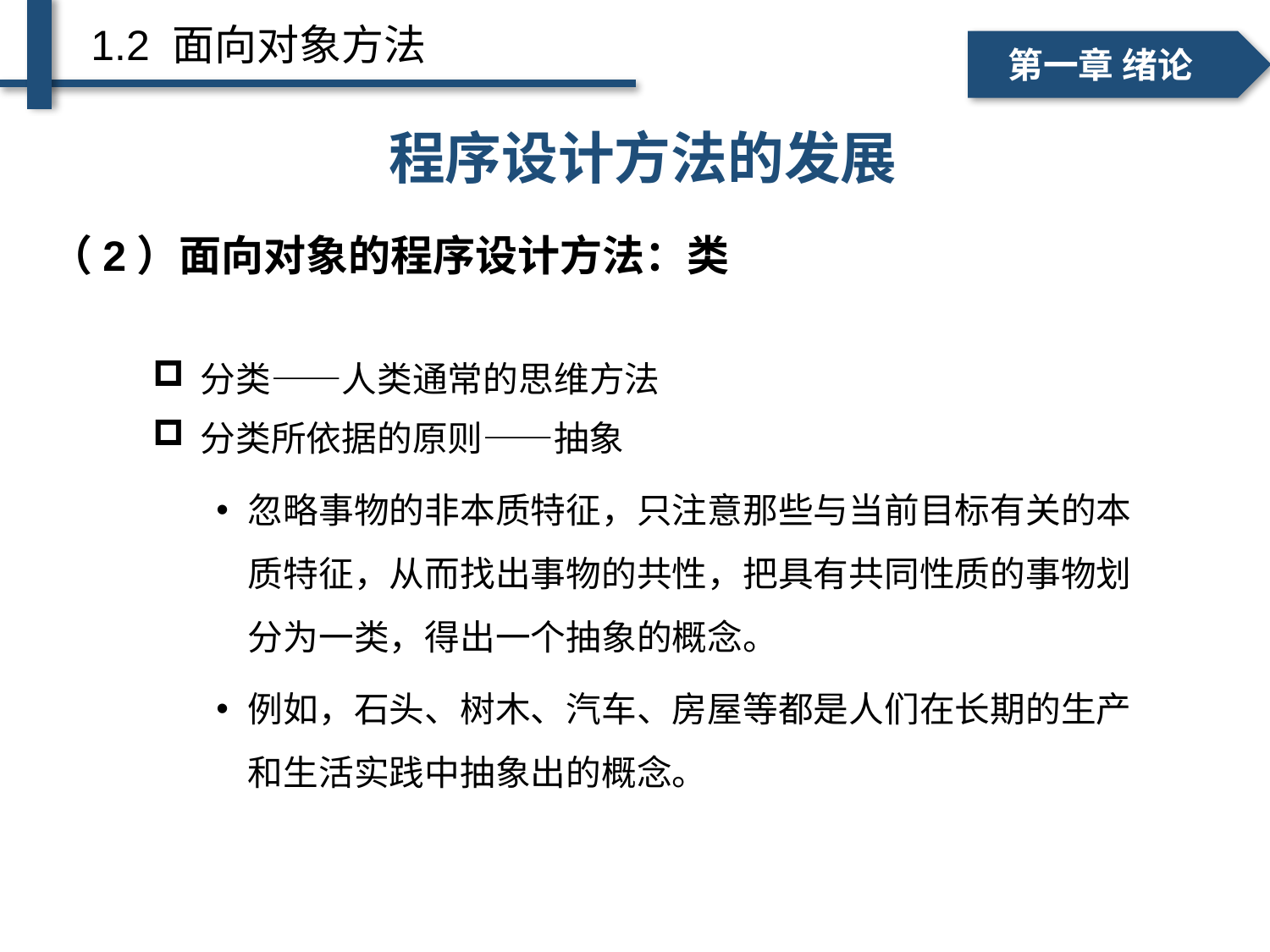

1.2 面向对象方法

一、个人简介
二、学术成绩

第一章 绪论

程序设计方法的发展
（2）面向对象的程序设计方法：类
分类——人类通常的思维方法
分类所依据的原则——抽象
忽略事物的非本质特征，只注意那些与当前目标有关的本质特征，从而找出事物的共性，把具有共同性质的事物划分为一类，得出一个抽象的概念。
例如，石头、树木、汽车、房屋等都是人们在长期的生产和生活实践中抽象出的概念。
单词级别
句子级别
28